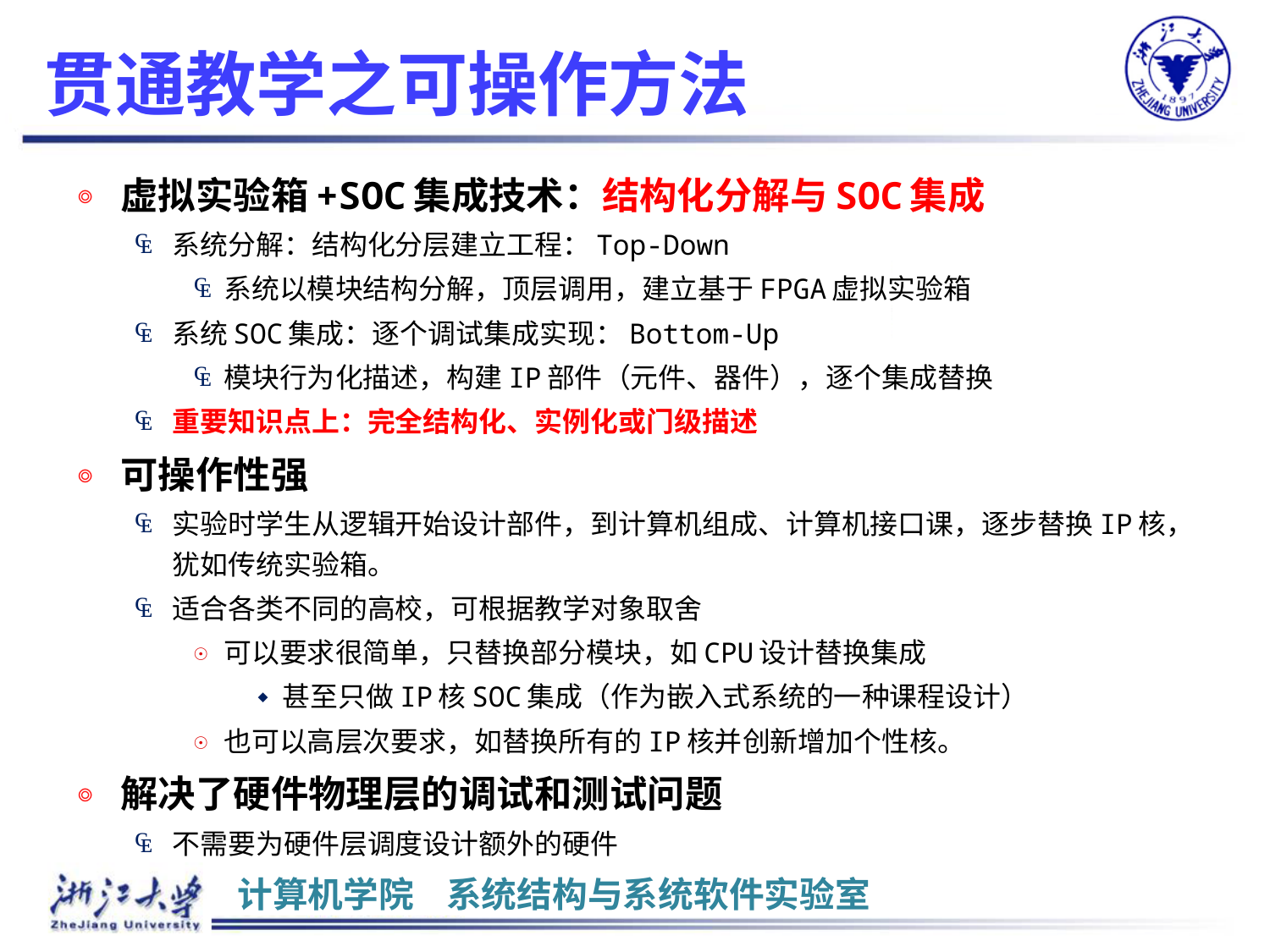

# 贯通教学之可操作方法
虚拟实验箱+SOC集成技术：结构化分解与SOC集成
系统分解：结构化分层建立工程：Top-Down
系统以模块结构分解，顶层调用，建立基于FPGA虚拟实验箱
系统SOC集成：逐个调试集成实现：Bottom-Up
模块行为化描述，构建IP部件（元件、器件），逐个集成替换
重要知识点上：完全结构化、实例化或门级描述
可操作性强
实验时学生从逻辑开始设计部件，到计算机组成、计算机接口课，逐步替换IP核，犹如传统实验箱。
适合各类不同的高校，可根据教学对象取舍
可以要求很简单，只替换部分模块，如CPU设计替换集成
甚至只做IP核SOC集成（作为嵌入式系统的一种课程设计）
也可以高层次要求，如替换所有的IP核并创新增加个性核。
解决了硬件物理层的调试和测试问题
不需要为硬件层调度设计额外的硬件